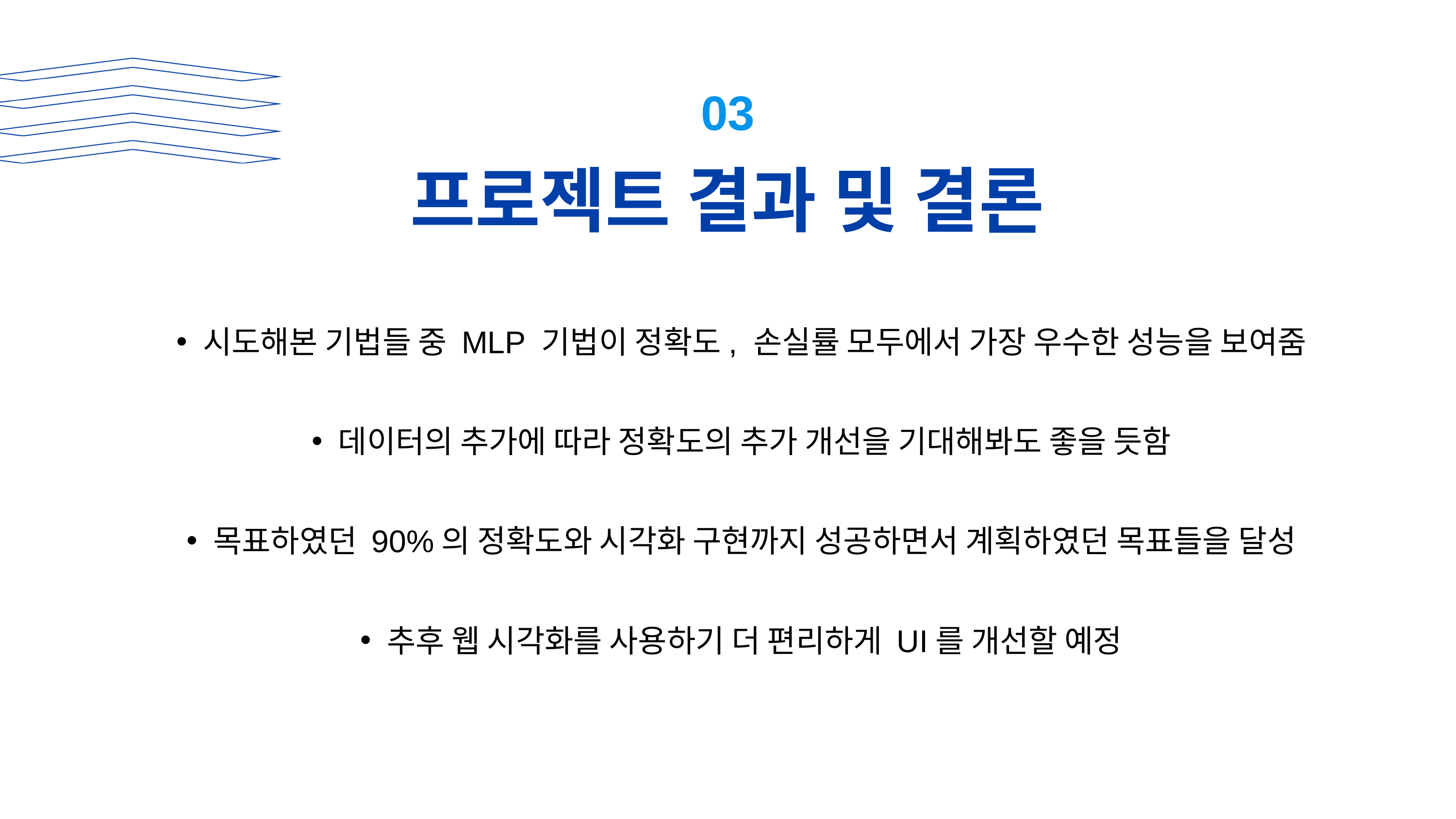

03
프로젝트 결과 및 결론
시도해본 기법들 중 MLP 기법이 정확도, 손실률 모두에서 가장 우수한 성능을 보여줌

데이터의 추가에 따라 정확도의 추가 개선을 기대해봐도 좋을 듯함

목표하였던 90%의 정확도와 시각화 구현까지 성공하면서 계획하였던 목표들을 달성

추후 웹 시각화를 사용하기 더 편리하게 UI를 개선할 예정